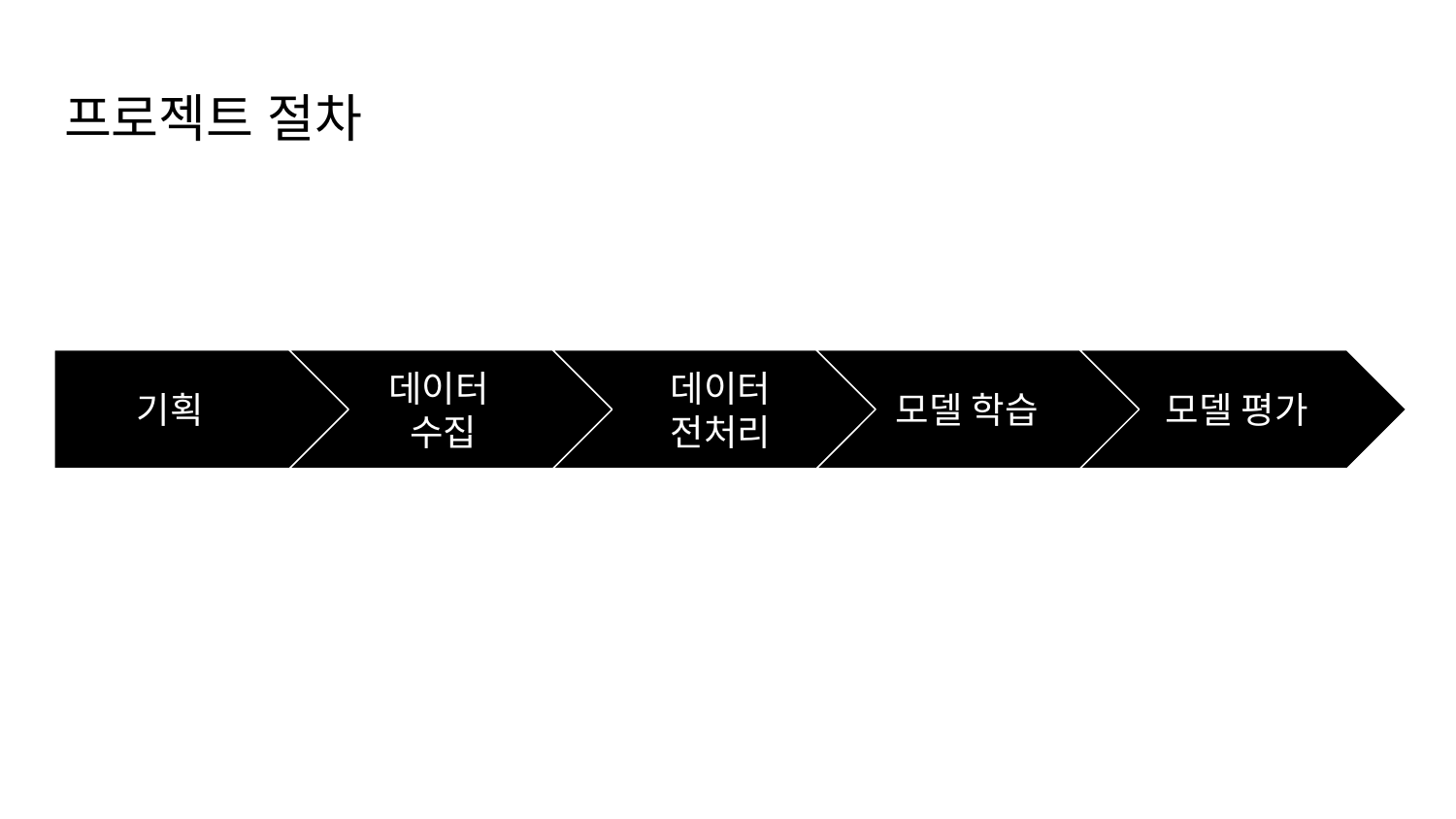

# 프로젝트 절차

기획
데이터
수집
데이터 전처리
모델 학습
모델 평가